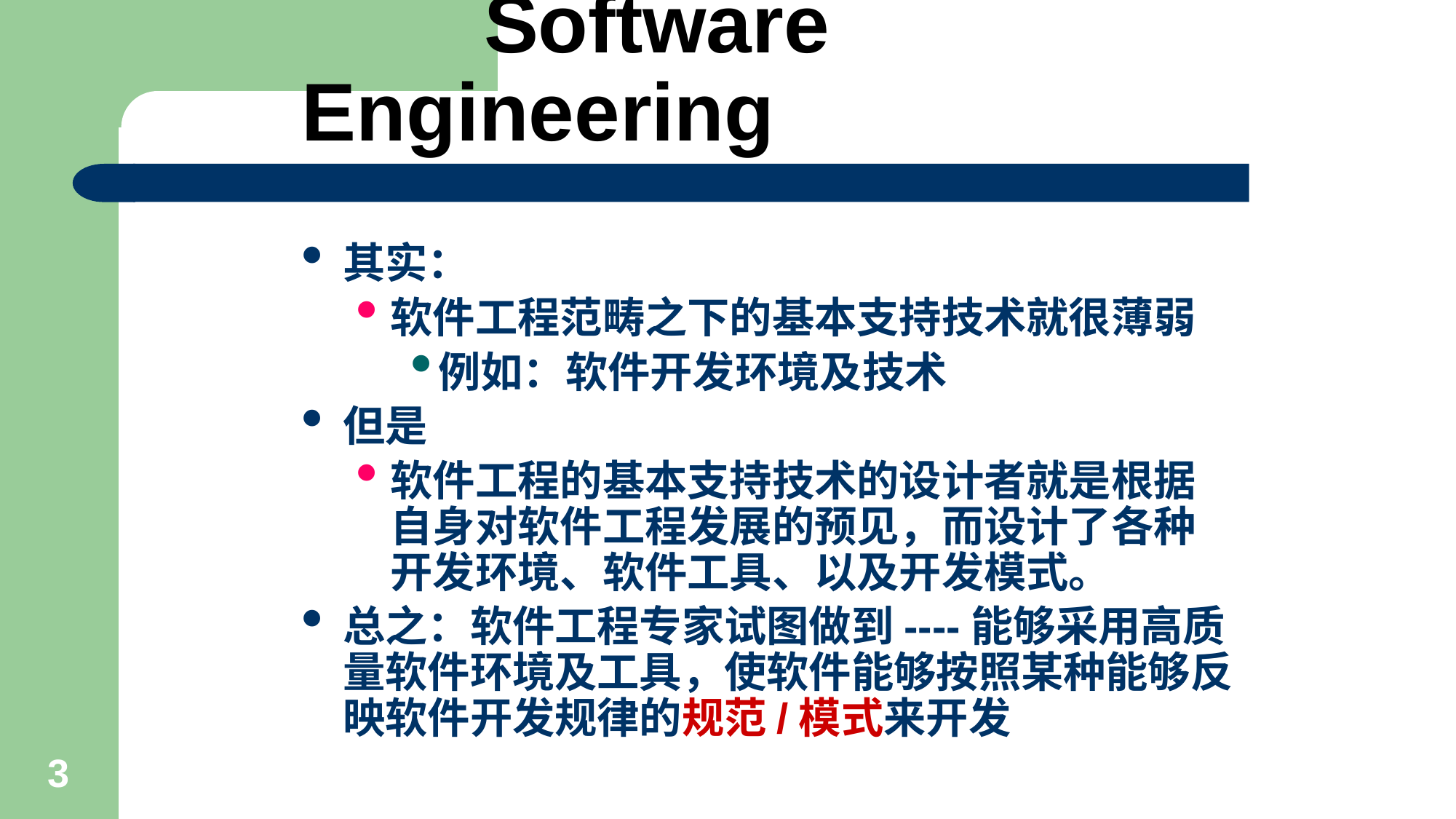

# Software   Engineering
其实：
软件工程范畴之下的基本支持技术就很薄弱
例如：软件开发环境及技术
但是
软件工程的基本支持技术的设计者就是根据自身对软件工程发展的预见，而设计了各种开发环境、软件工具、以及开发模式。
总之：软件工程专家试图做到----能够采用高质量软件环境及工具，使软件能够按照某种能够反映软件开发规律的规范/模式来开发
3